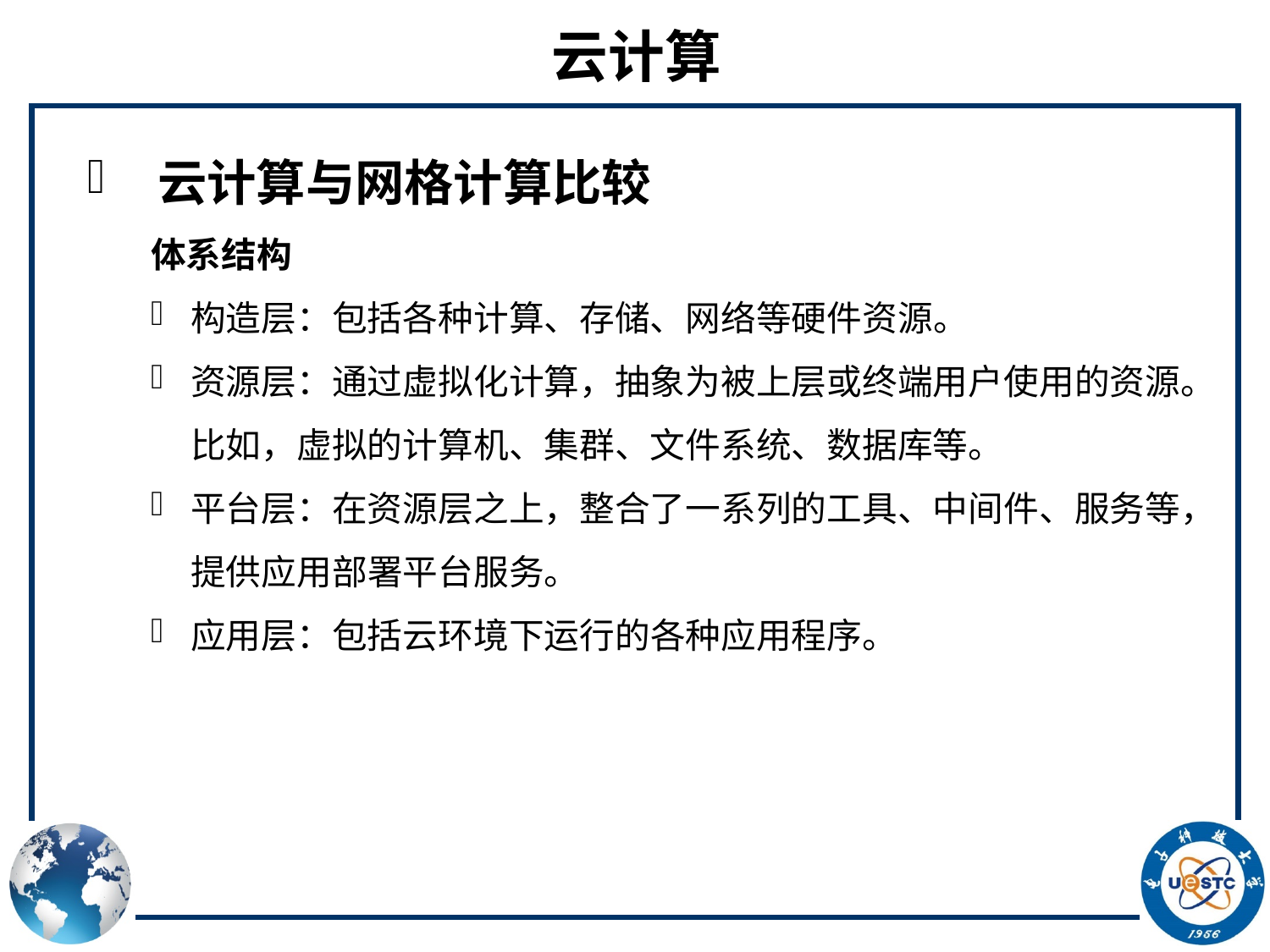

# 云计算
 云计算与网格计算比较
体系结构
构造层：包括各种计算、存储、网络等硬件资源。
资源层：通过虚拟化计算，抽象为被上层或终端用户使用的资源。比如，虚拟的计算机、集群、文件系统、数据库等。
平台层：在资源层之上，整合了一系列的工具、中间件、服务等，提供应用部署平台服务。
应用层：包括云环境下运行的各种应用程序。